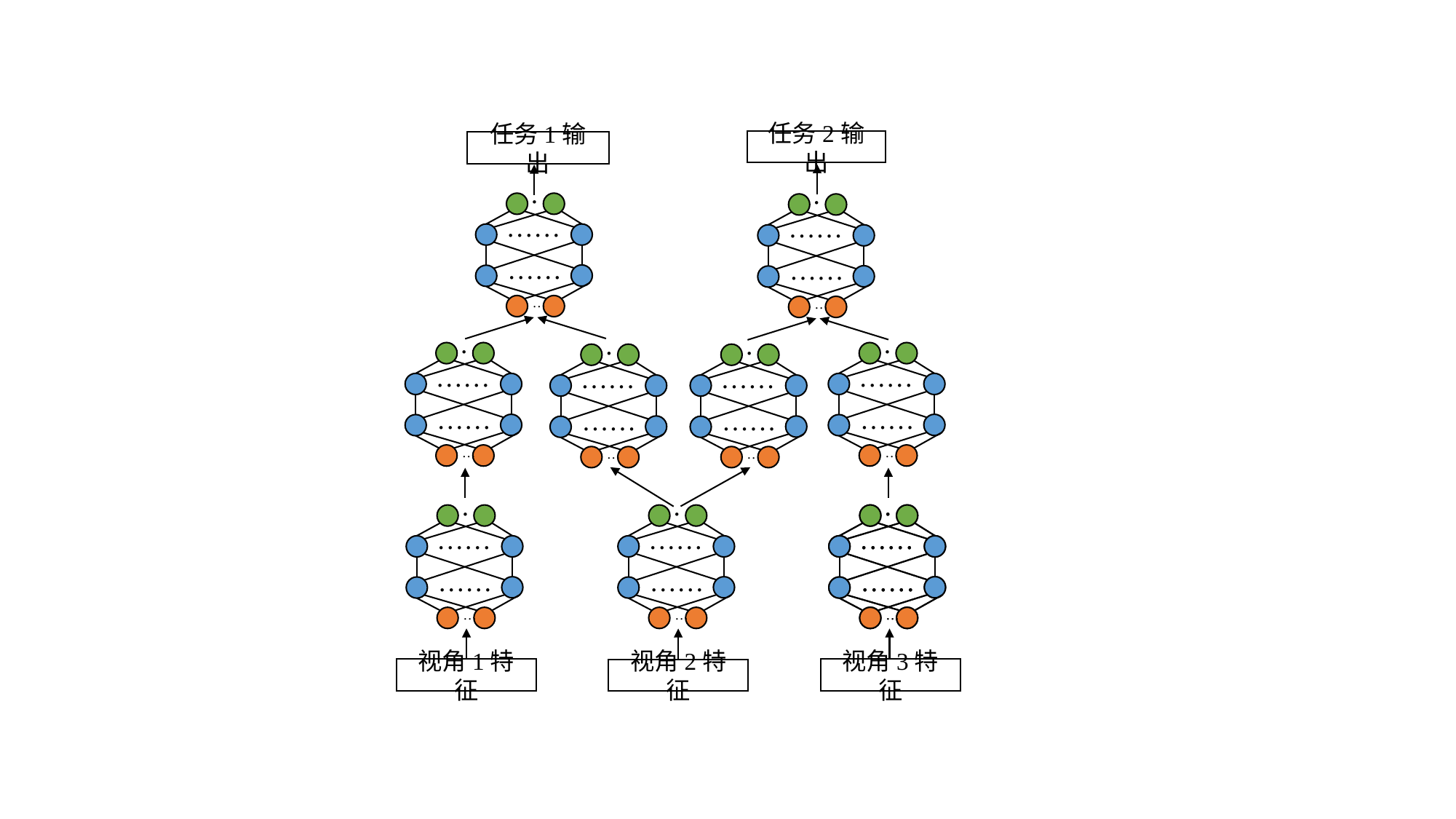

任务2输出
任务1输出
.

……

……

…

.

……

……

…

.

……

……

…

.

……

……

…

.

……

……

…

.

……

……

…

.
.

……

……

…

.

……

……

…

.

……

……

…

……

……

…

视角1特征
视角3特征
视角2特征